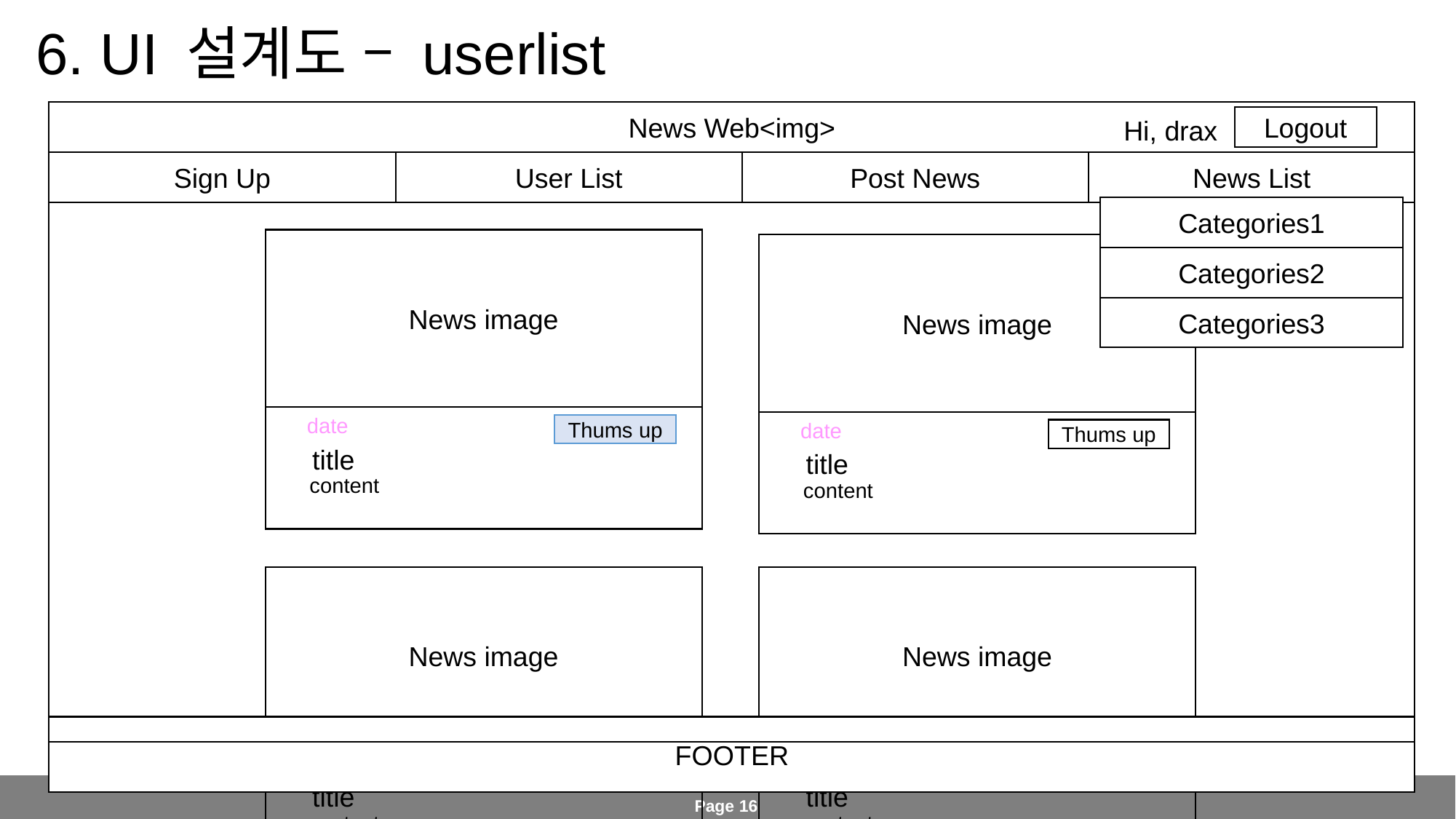

# 6. UI 설계도 – userlist

News Web<img>
Logout
Hi, drax
Sign Up
User List
Post News
News List
Categories1

News image
date
Thums up
title
content

News image
date
Thums up
title
content
Categories2
Categories3

News image
date
Thums up
title
content

News image
date
Thums up
title
content
FOOTER